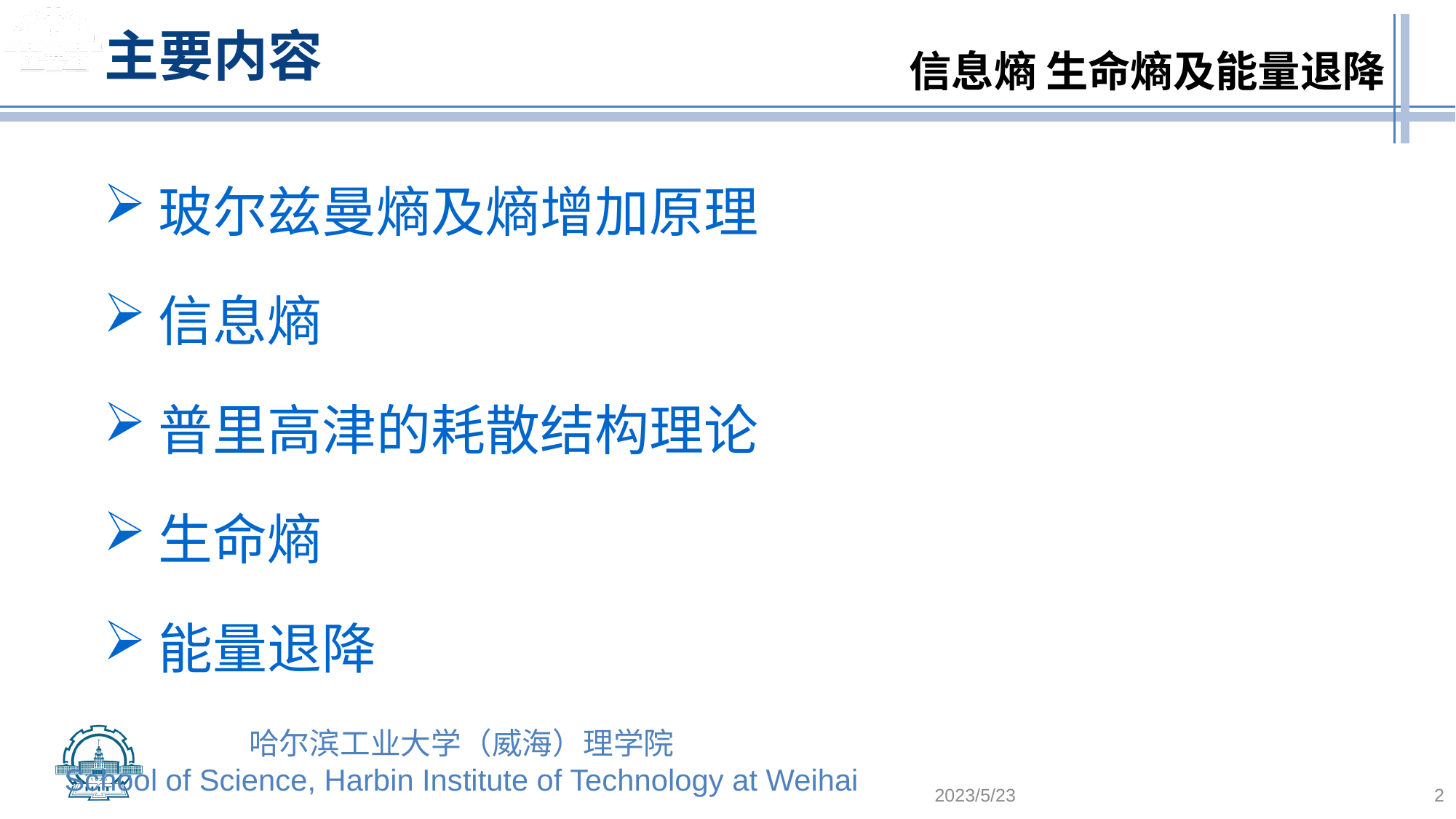

主要内容
玻尔兹曼熵及熵增加原理
信息熵
普里高津的耗散结构理论
生命熵
能量退降
2023/5/23
2